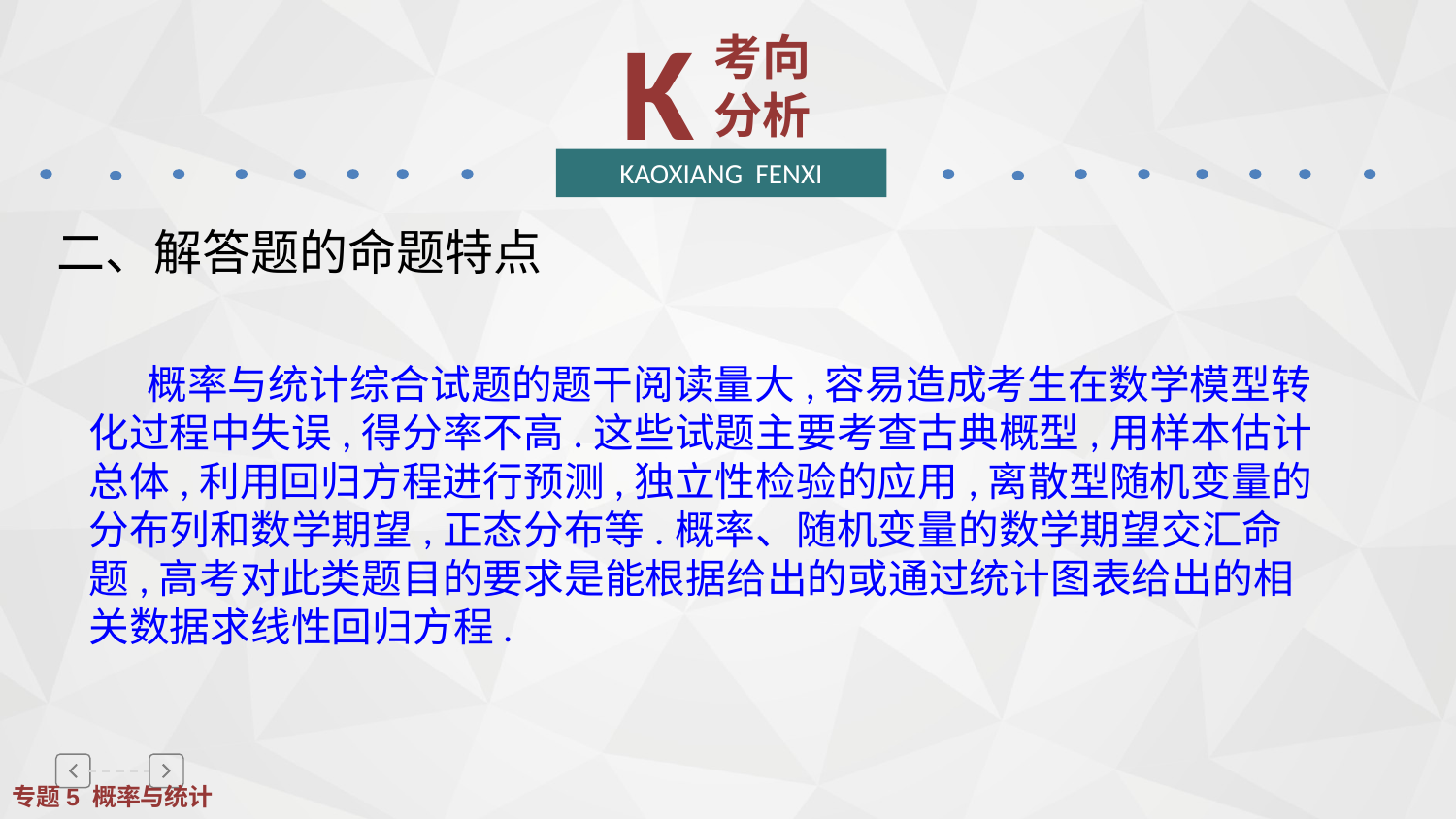

K
考向分析
KAOXIANG  FENXI

二、解答题的命题特点
      概率与统计综合试题的题干阅读量大,容易造成考生在数学模型转化过程中失误,得分率不高.这些试题主要考查古典概型,用样本估计总体,利用回归方程进行预测,独立性检验的应用,离散型随机变量的分布列和数学期望,正态分布等.概率、随机变量的数学期望交汇命题,高考对此类题目的要求是能根据给出的或通过统计图表给出的相关数据求线性回归方程.